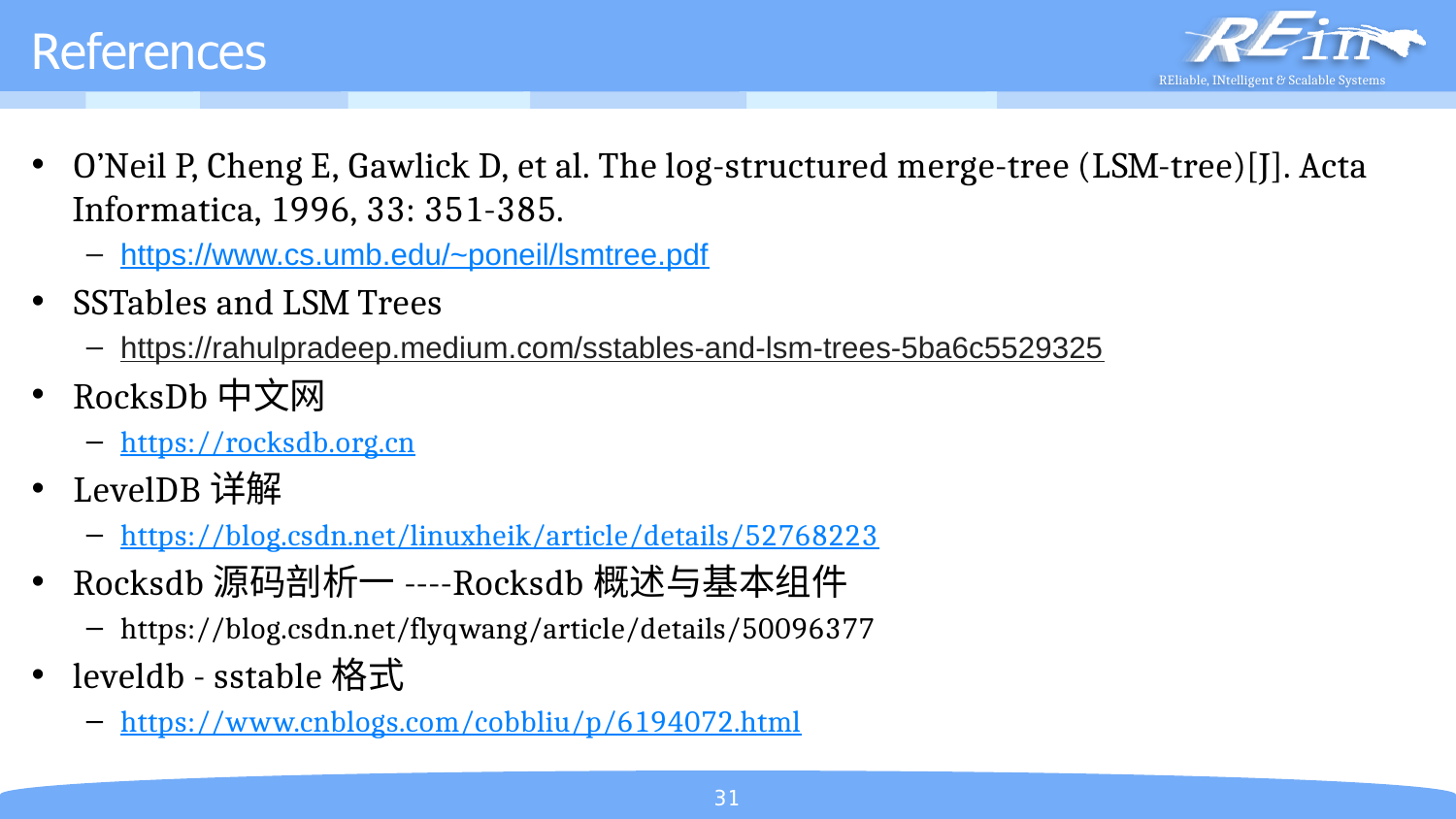

# References
O’Neil P, Cheng E, Gawlick D, et al. The log-structured merge-tree (LSM-tree)[J]. Acta Informatica, 1996, 33: 351-385.
https://www.cs.umb.edu/~poneil/lsmtree.pdf
SSTables and LSM Trees
https://rahulpradeep.medium.com/sstables-and-lsm-trees-5ba6c5529325
RocksDb中文网
https://rocksdb.org.cn
LevelDB详解
https://blog.csdn.net/linuxheik/article/details/52768223
Rocksdb源码剖析一----Rocksdb概述与基本组件
https://blog.csdn.net/flyqwang/article/details/50096377
leveldb - sstable格式
https://www.cnblogs.com/cobbliu/p/6194072.html
31